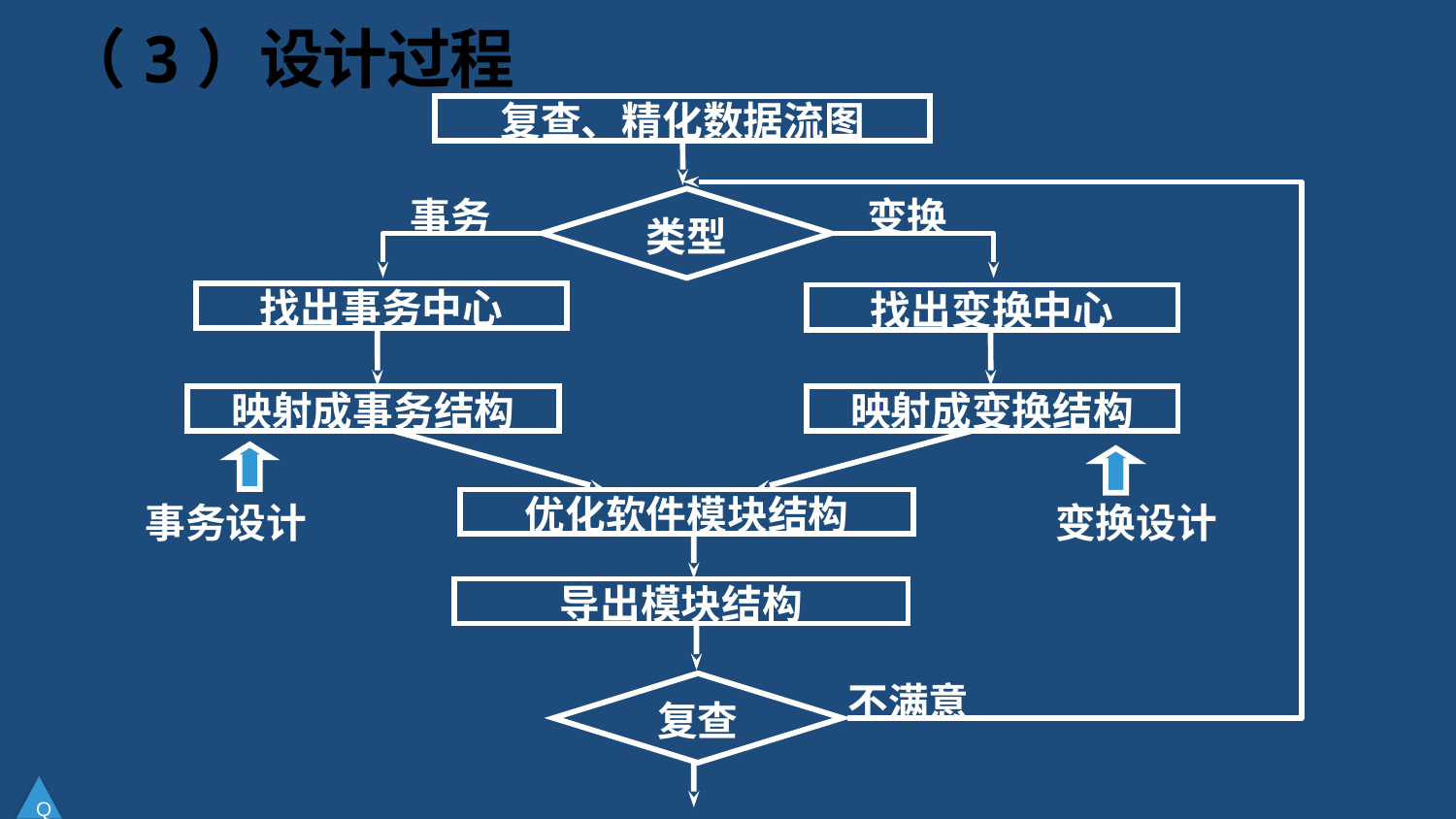

# （3）设计过程
复查、精化数据流图

类型
事务
变换

找出事务中心
找出变换中心

映射成事务结构
映射成变换结构

优化软件模块结构
事务设计
变换设计

导出模块结构

复查
不满意

Q